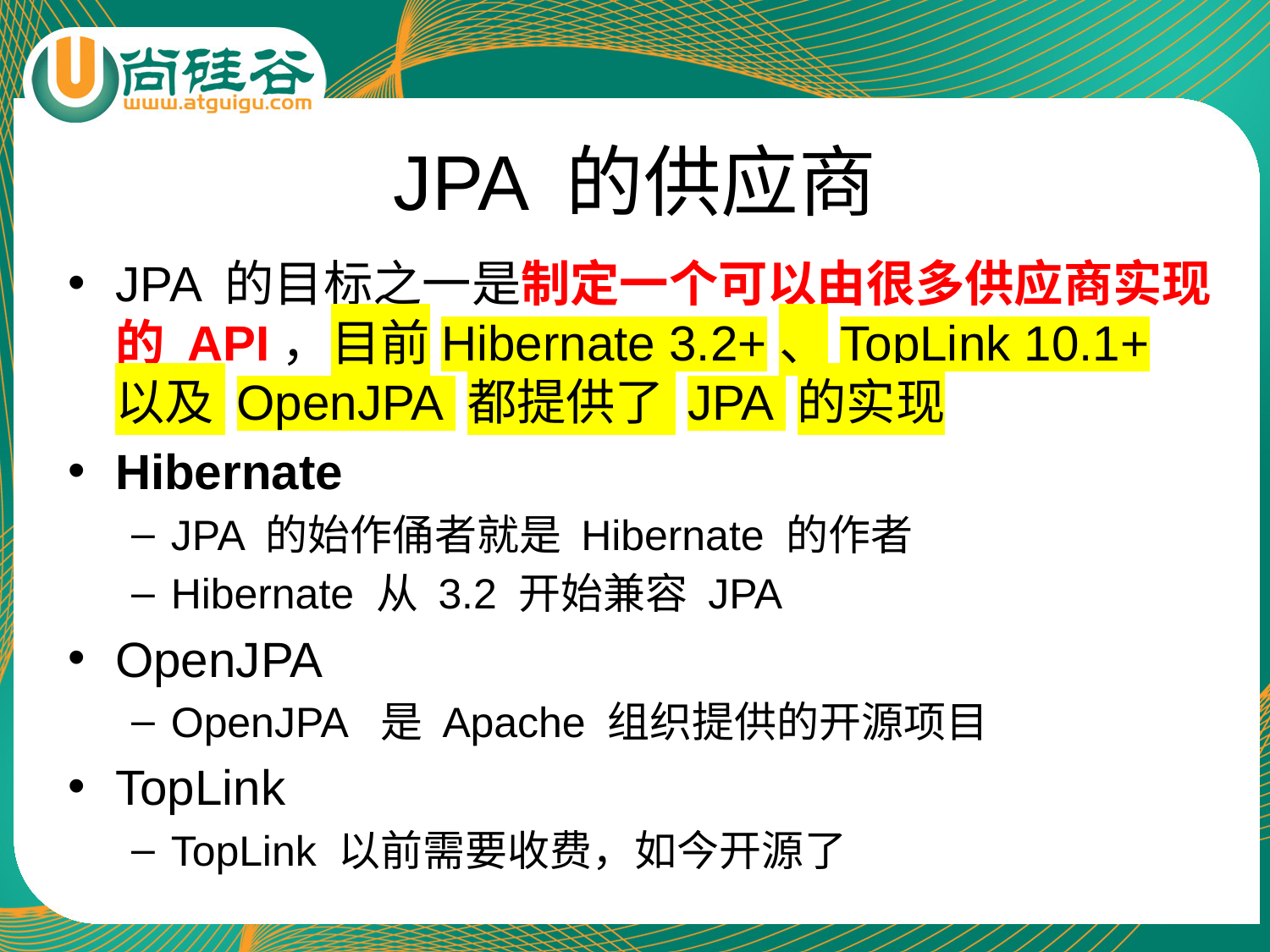

# JPA 的供应商
JPA 的目标之一是制定一个可以由很多供应商实现的 API，目前Hibernate 3.2+、TopLink 10.1+ 以及 OpenJPA 都提供了 JPA 的实现
Hibernate
JPA 的始作俑者就是 Hibernate 的作者
Hibernate 从 3.2 开始兼容 JPA
OpenJPA
OpenJPA  是 Apache 组织提供的开源项目
TopLink
TopLink 以前需要收费，如今开源了